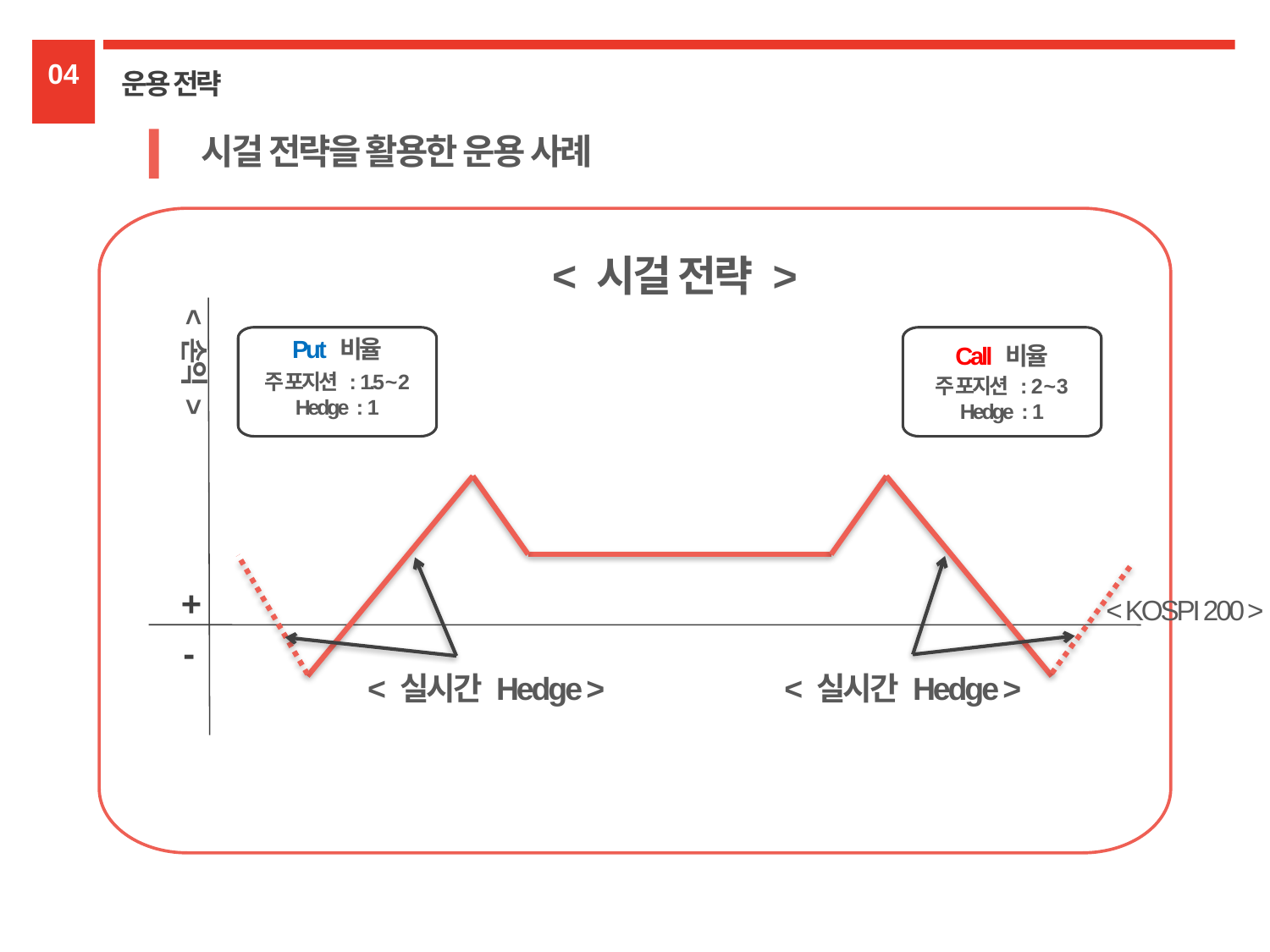

04
운용 전략
시걸 전략을 활용한 운용 사례

< 시걸 전략 >
< 손익 >
Put 비율

Call 비율
주 포지션  :  1.5 ~ 2
Hedge   :  1
주 포지션  :  2 ~ 3
Hedge   :  1
+
< KOSPI 200 >
    -
< 실시간 Hedge >
< 실시간 Hedge >